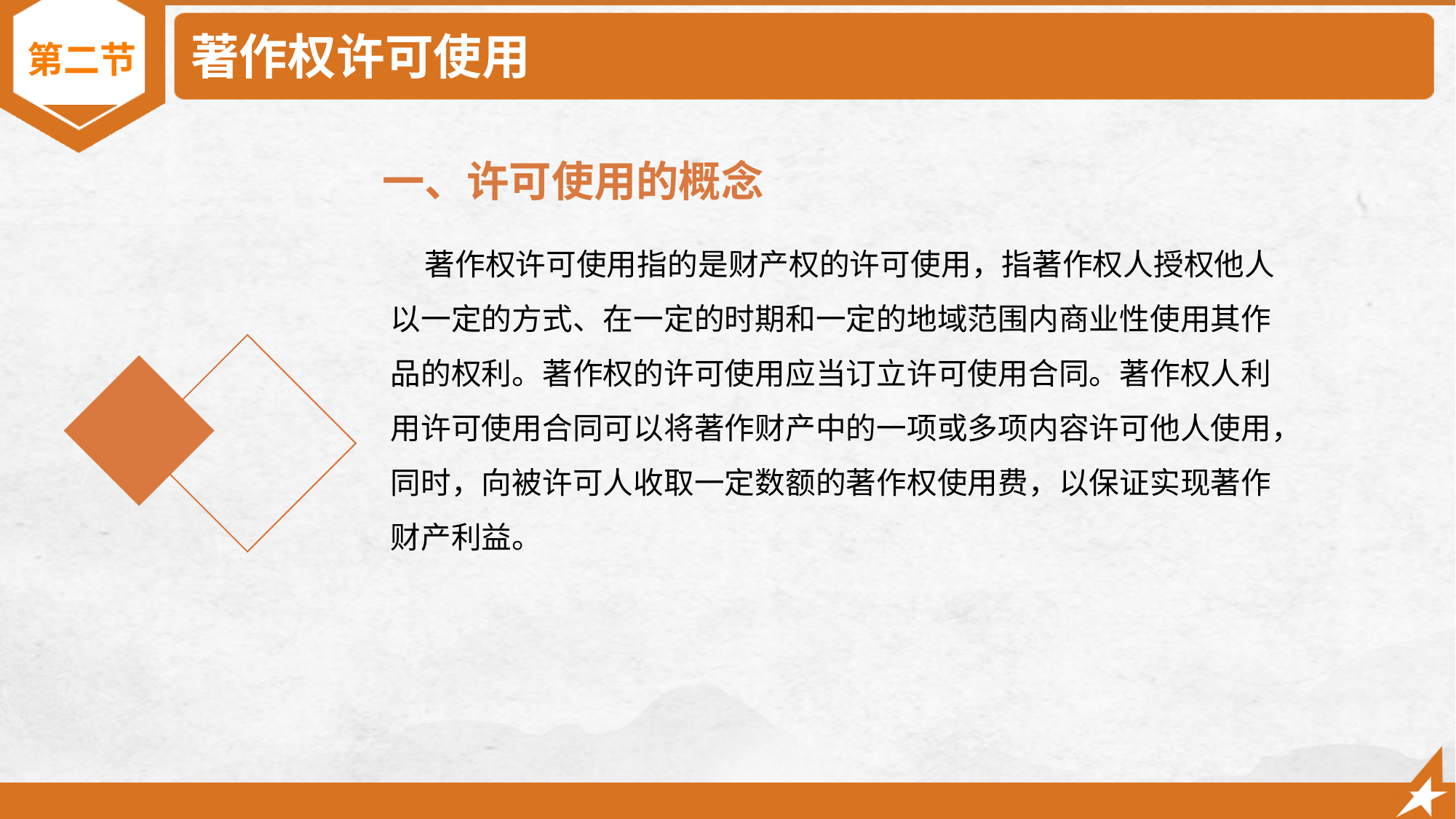

# 著作权许可使用
第二节
一、许可使用的概念
    著作权许可使用指的是财产权的许可使用，指著作权人授权他人以一定的方式、在一定的时期和一定的地域范围内商业性使用其作品的权利。著作权的许可使用应当订立许可使用合同。著作权人利用许可使用合同可以将著作财产中的一项或多项内容许可他人使用，同时，向被许可人收取一定数额的著作权使用费，以保证实现著作财产利益。